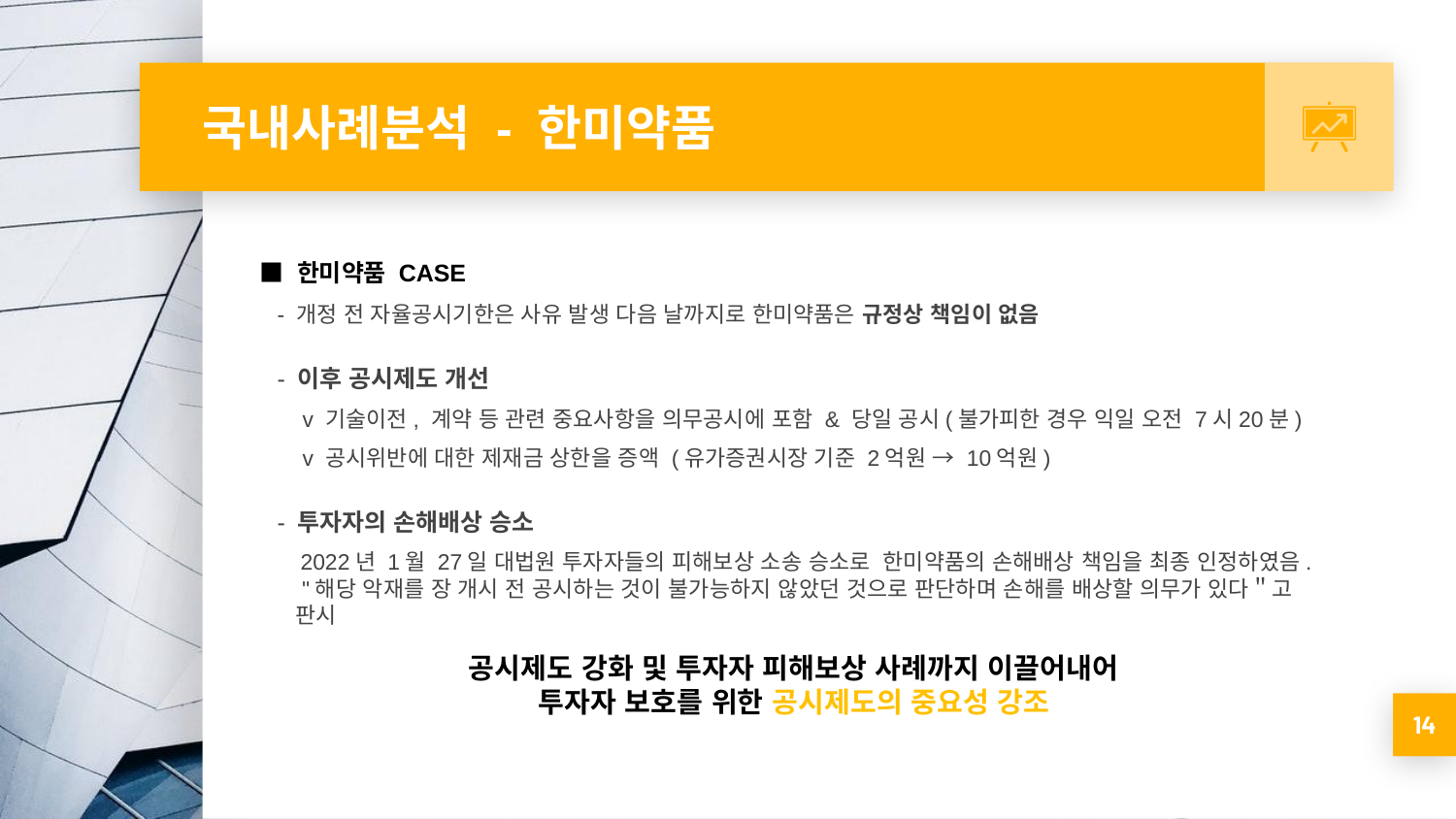

# 국내사례분석 - 한미약품

 ■ 한미약품 CASE
- 개정 전 자율공시기한은 사유 발생 다음 날까지로 한미약품은 규정상 책임이 없음

- 이후 공시제도 개선
    v 기술이전, 계약 등 관련 중요사항을 의무공시에 포함 & 당일 공시(불가피한 경우 익일 오전 7시20분)
    v 공시위반에 대한 제재금 상한을 증액 (유가증권시장 기준 2억원 → 10억원)

- 투자자의 손해배상 승소
    2022년 1월 27일 대법원 투자자들의 피해보상 소송 승소로  한미약품의 손해배상 책임을 최종 인정하였음.
 "해당 악재를 장 개시 전 공시하는 것이 불가능하지 않았던 것으로 판단하며 손해를 배상할 의무가 있다＂고 판시

공시제도 강화 및 투자자 피해보상 사례까지 이끌어내어
투자자 보호를 위한 공시제도의 중요성 강조
14